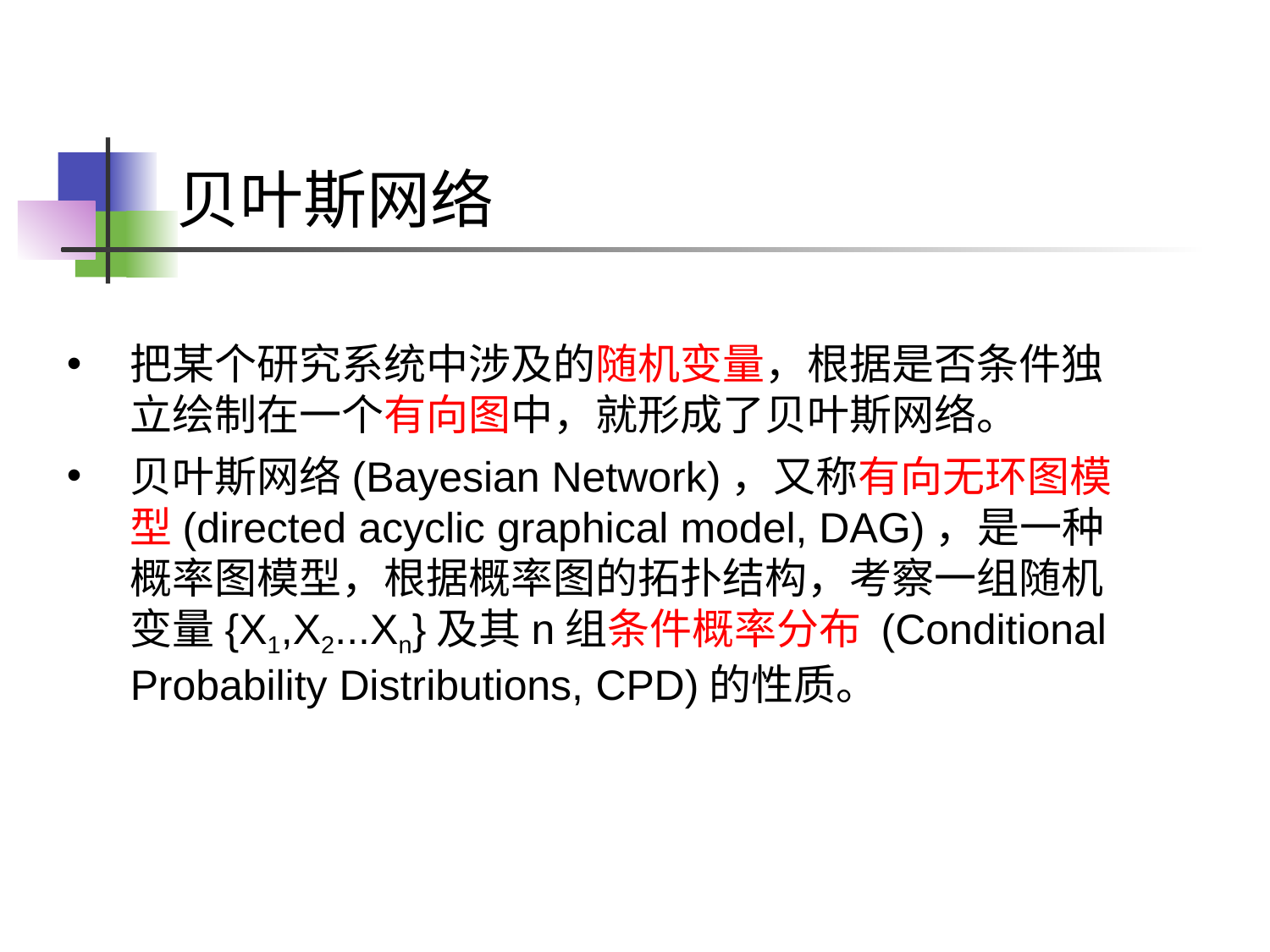

# 贝叶斯网络
把某个研究系统中涉及的随机变量，根据是否条件独立绘制在一个有向图中，就形成了贝叶斯网络。
贝叶斯网络(Bayesian Network)，又称有向无环图模型(directed acyclic graphical model, DAG)，是一种概率图模型，根据概率图的拓扑结构，考察一组随机变量{X1,X2...Xn}及其n组条件概率分布 (Conditional Probability Distributions, CPD)的性质。